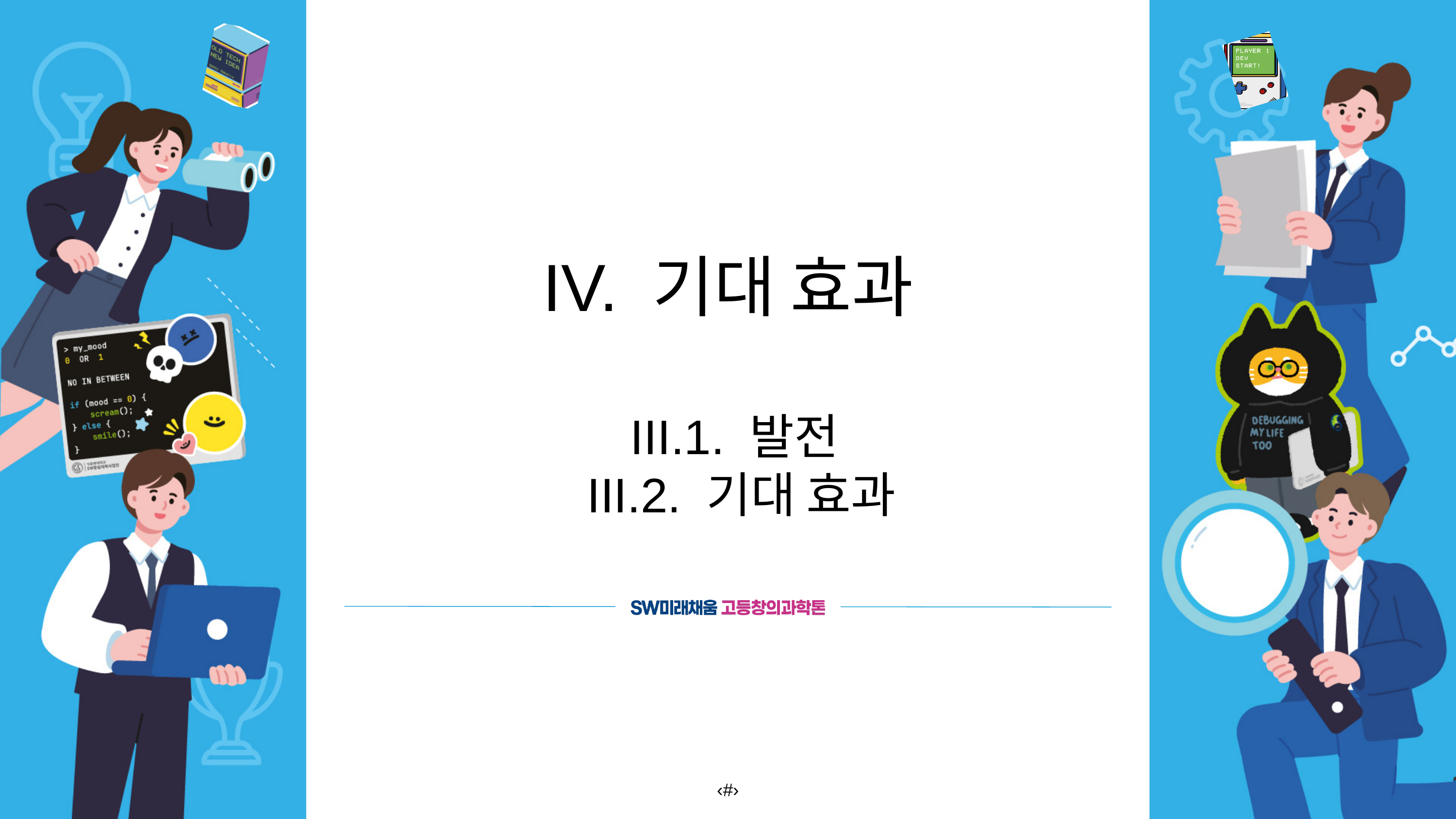

IV. 기대 효과
 III.1. 발전
  III.2. 기대 효과

‹#›